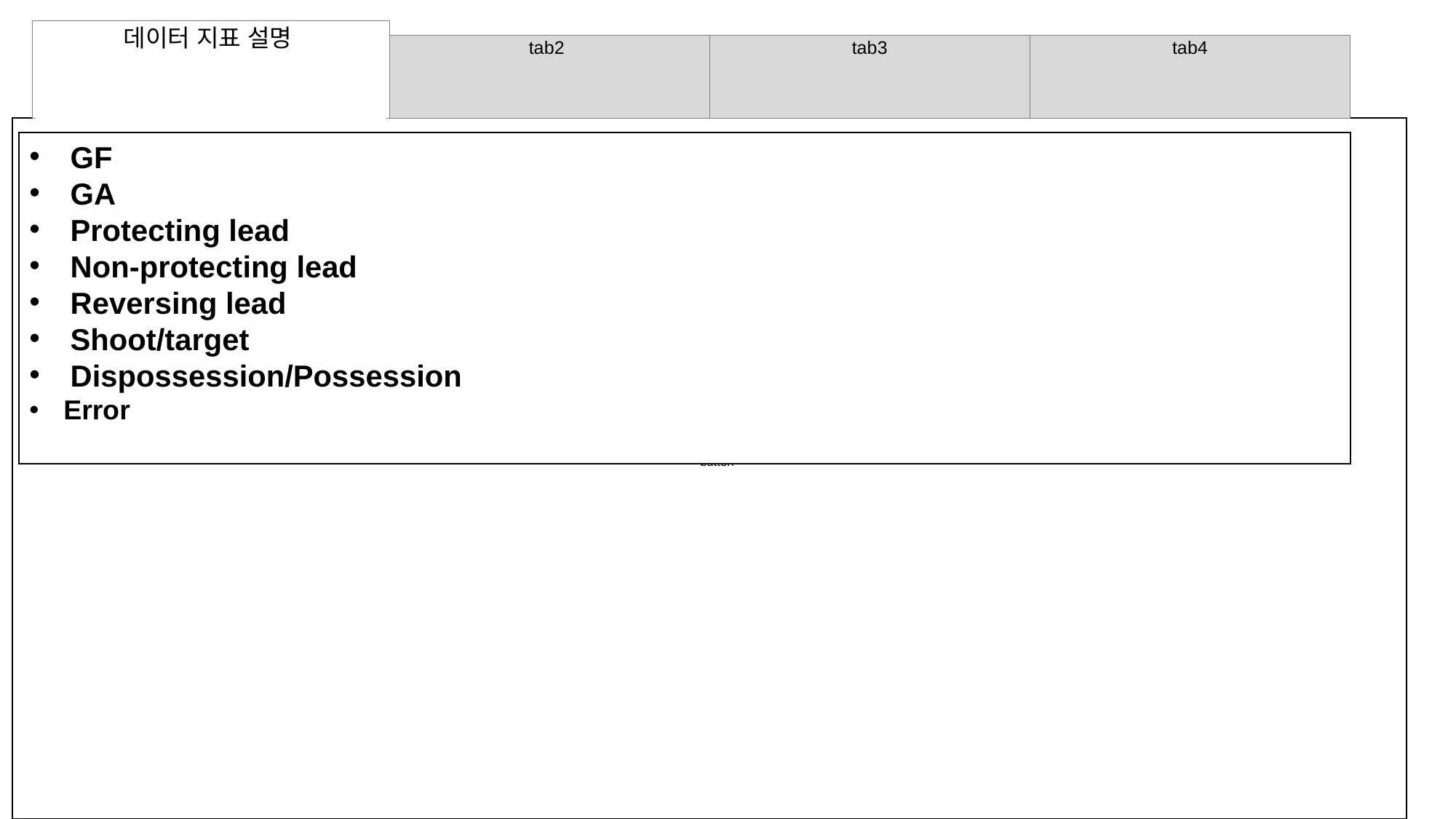

데이터 지표 설명

tab2
tab3
tab4
button

GF
GA
Protecting lead
Non-protecting lead
Reversing lead
Shoot/target
Dispossession/Possession
Error